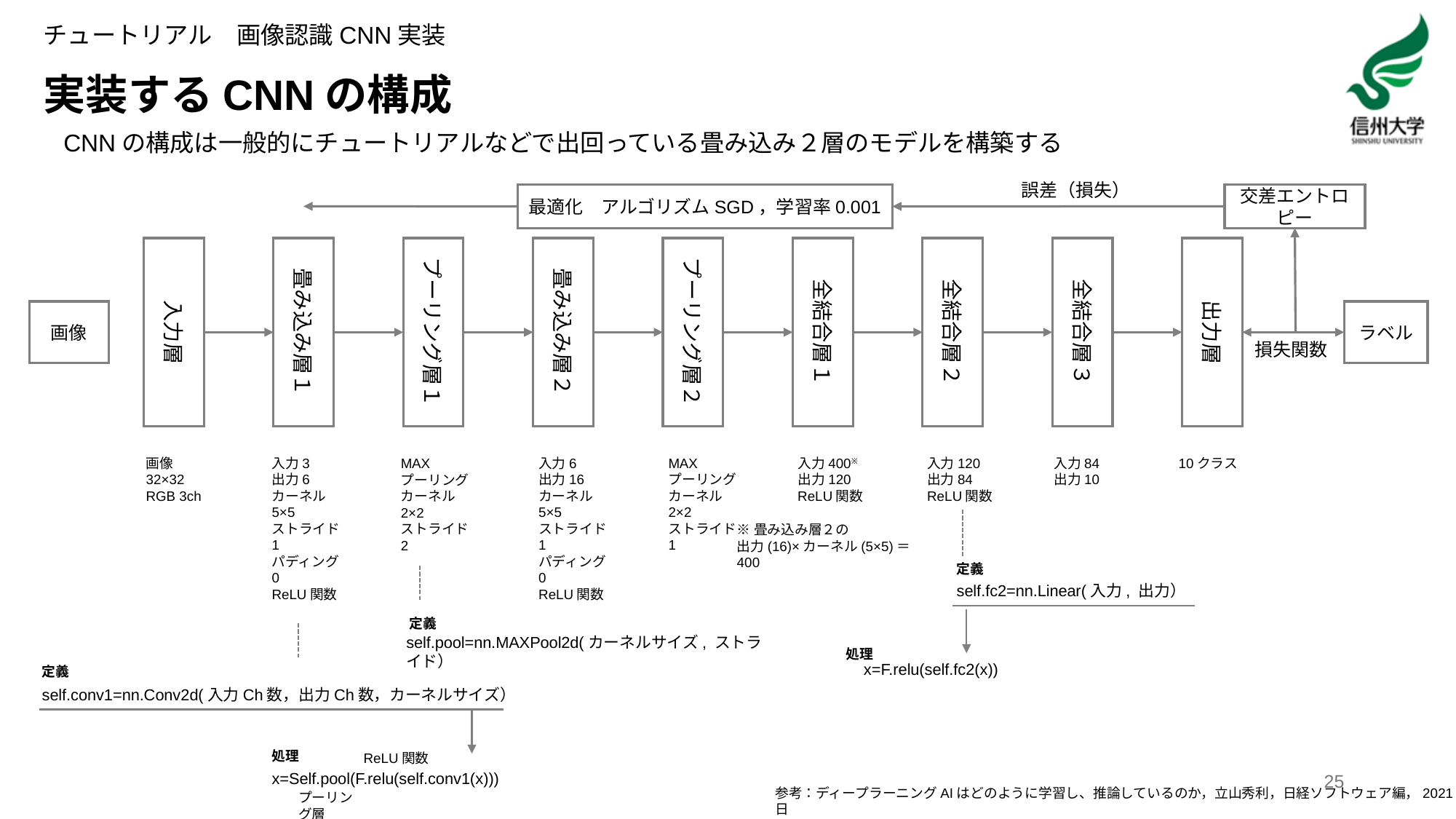

チュートリアル　画像認識CNN実装
# 実装するCNNの構成
CNNの構成は一般的にチュートリアルなどで出回っている畳み込み２層のモデルを構築する
誤差（損失）
交差エントロピー
最適化　アルゴリズムSGD，学習率0.001
畳み込み層１
プーリング層１
畳み込み層２
プーリング層２
全結合層１
全結合層２
出力層
入力層
全結合層３
画像
ラベル
損失関数
画像
32×32
RGB 3ch
MAX
プーリング
カーネル
2×2
ストライド
1
入力400※
出力120
ReLU関数
入力120
出力84
ReLU関数
入力84
出力10
10クラス
MAX
プーリング
カーネル
2×2
ストライド
2
入力3
出力6
カーネル
5×5
ストライド
1
パディング
0
ReLU関数
入力6
出力16
カーネル
5×5
ストライド
1
パディング
0
ReLU関数
※畳み込み層２の
出力(16)×カーネル(5×5)＝400
定義
self.fc2=nn.Linear(入力, 出力）
定義
self.pool=nn.MAXPool2d(カーネルサイズ, ストライド）
処理
x=F.relu(self.fc2(x))
定義
self.conv1=nn.Conv2d(入力Ch数，出力Ch数，カーネルサイズ）
処理
ReLU関数
x=Self.pool(F.relu(self.conv1(x)))
プーリング層
25
参考：ディープラーニングAIはどのように学習し、推論しているのか，立山秀利，日経ソフトウェア編，2021年11月22日